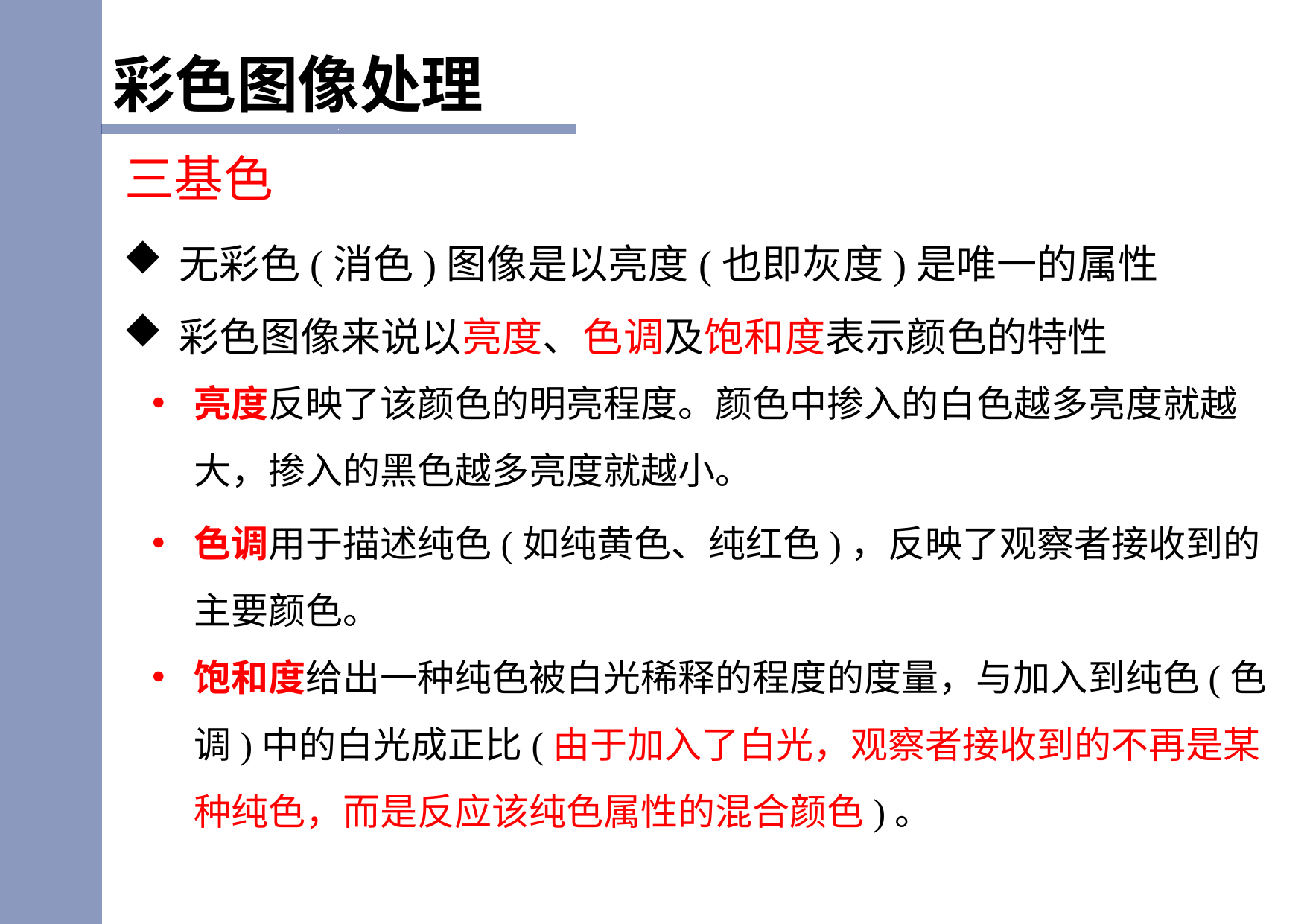

彩色图像处理
三基色
无彩色(消色)图像是以亮度(也即灰度)是唯一的属性
彩色图像来说以亮度、色调及饱和度表示颜色的特性
亮度反映了该颜色的明亮程度。颜色中掺入的白色越多亮度就越大，掺入的黑色越多亮度就越小。
色调用于描述纯色(如纯黄色、纯红色)，反映了观察者接收到的主要颜色。
饱和度给出一种纯色被白光稀释的程度的度量，与加入到纯色(色调)中的白光成正比(由于加入了白光，观察者接收到的不再是某种纯色，而是反应该纯色属性的混合颜色)。